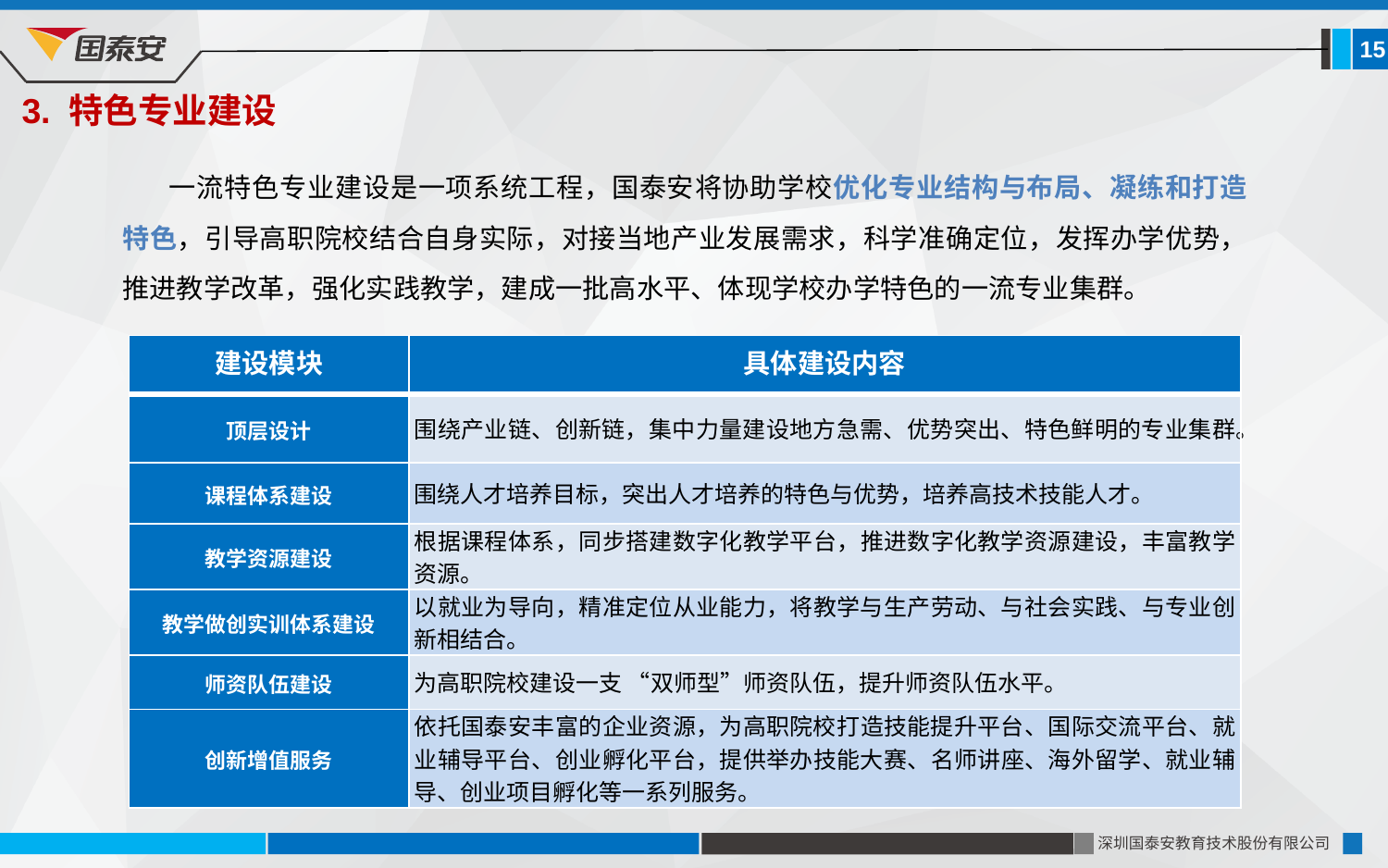

15
3. 特色专业建设
      一流特色专业建设是一项系统工程，国泰安将协助学校优化专业结构与布局、凝练和打造特色，引导高职院校结合自身实际，对接当地产业发展需求，科学准确定位，发挥办学优势，推进教学改革，强化实践教学，建成一批高水平、体现学校办学特色的一流专业集群。
| 建设模块 | 具体建设内容 |
| --- | --- |
| 顶层设计 | 围绕产业链、创新链，集中力量建设地方急需、优势突出、特色鲜明的专业集群。 |
| 课程体系建设 | 围绕人才培养目标，突出人才培养的特色与优势，培养高技术技能人才。 |
| 教学资源建设 | 根据课程体系，同步搭建数字化教学平台，推进数字化教学资源建设，丰富教学资源。 |
| 教学做创实训体系建设 | 以就业为导向，精准定位从业能力，将教学与生产劳动、与社会实践、与专业创新相结合。 |
| 师资队伍建设 | 为高职院校建设一支 “双师型”师资队伍，提升师资队伍水平。 |
| 创新增值服务 | 依托国泰安丰富的企业资源，为高职院校打造技能提升平台、国际交流平台、就业辅导平台、创业孵化平台，提供举办技能大赛、名师讲座、海外留学、就业辅导、创业项目孵化等一系列服务。 |